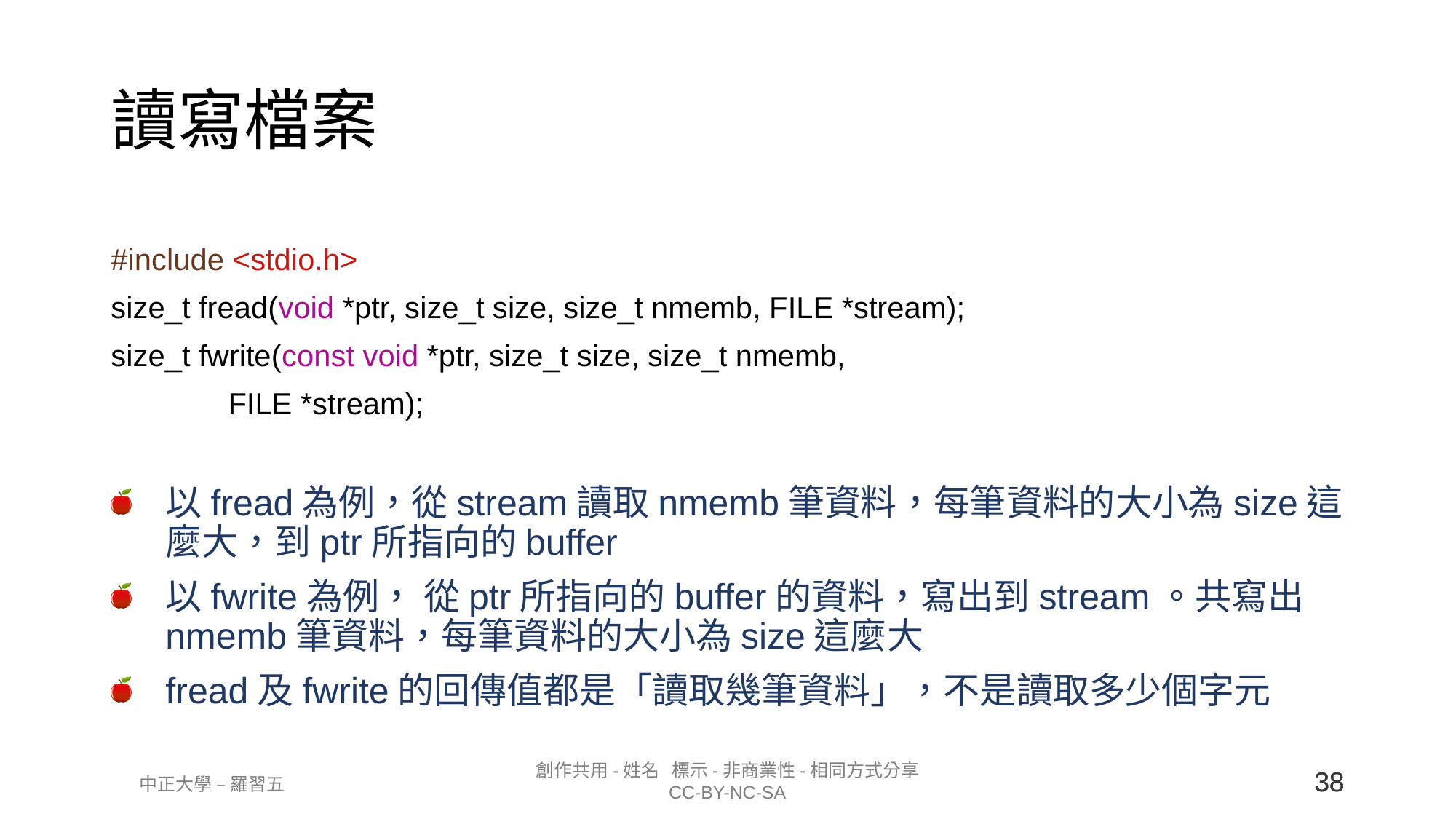

# 讀寫檔案
#include <stdio.h>
size_t fread(void *ptr, size_t size, size_t nmemb, FILE *stream);
size_t fwrite(const void *ptr, size_t size, size_t nmemb,
              FILE *stream);

以fread為例，從stream讀取nmemb筆資料，每筆資料的大小為size這麼大，到ptr所指向的buffer
以fwrite為例， 從ptr所指向的buffer的資料，寫出到stream。共寫出nmemb筆資料，每筆資料的大小為size這麼大
fread及fwrite的回傳值都是「讀取幾筆資料」，不是讀取多少個字元